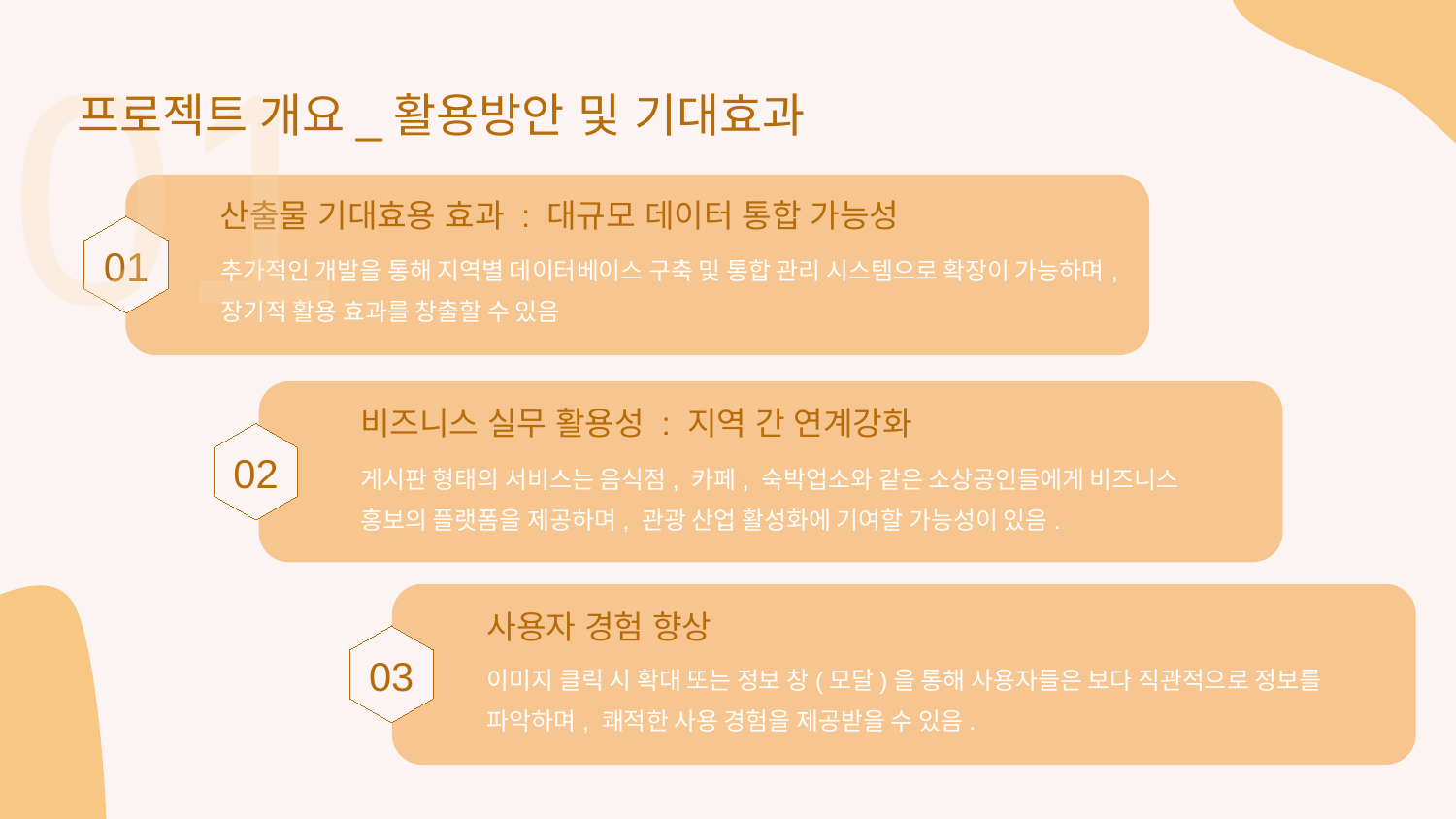

01
프로젝트 개요_활용방안 및 기대효과

산출물 기대효용 효과 : 대규모 데이터 통합 가능성

01
추가적인 개발을 통해 지역별 데이터베이스 구축 및 통합 관리 시스템으로 확장이 가능하며,
장기적 활용 효과를 창출할 수 있음

비즈니스 실무 활용성 : 지역 간 연계강화

02
게시판 형태의 서비스는 음식점, 카페, 숙박업소와 같은 소상공인들에게 비즈니스 홍보의 플랫폼을 제공하며, 관광 산업 활성화에 기여할 가능성이 있음.

사용자 경험 향상

03
이미지 클릭 시 확대 또는 정보 창(모달)을 통해 사용자들은 보다 직관적으로 정보를 파악하며, 쾌적한 사용 경험을 제공받을 수 있음.